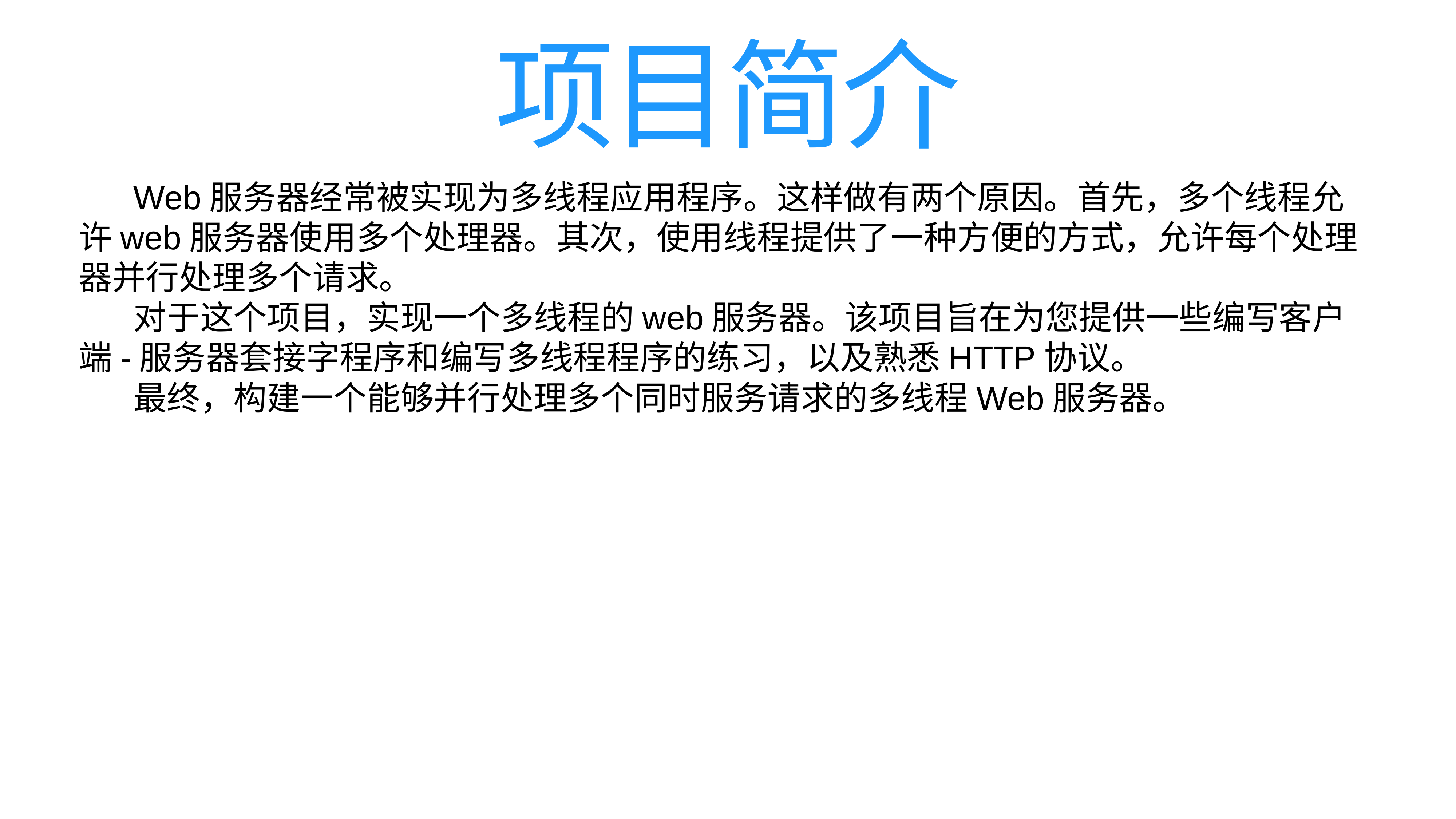

项目简介
	Web服务器经常被实现为多线程应用程序。这样做有两个原因。首先，多个线程允许web服务器使用多个处理器。其次，使用线程提供了一种方便的方式，允许每个处理器并行处理多个请求。
	对于这个项目，实现一个多线程的web服务器。该项目旨在为您提供一些编写客户端-服务器套接字程序和编写多线程程序的练习，以及熟悉HTTP协议。
	最终，构建一个能够并行处理多个同时服务请求的多线程Web服务器。